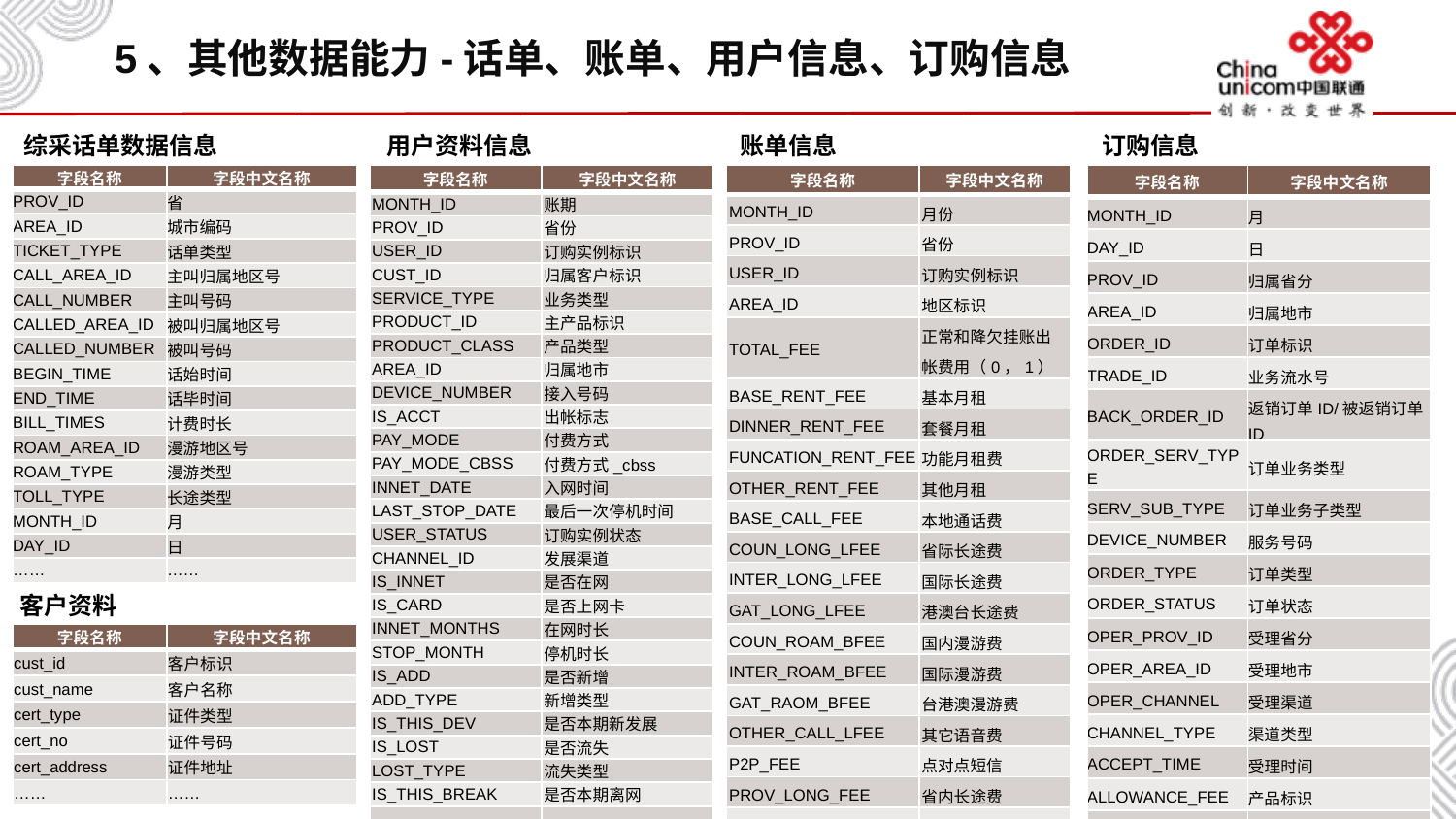

# 5、其他数据能力-话单、账单、用户信息、订购信息
综采话单数据信息
用户资料信息
账单信息
订购信息
| 字段名称 | 字段中文名称 |
| --- | --- |
| PROV\_ID | 省 |
| AREA\_ID | 城市编码 |
| TICKET\_TYPE | 话单类型 |
| CALL\_AREA\_ID | 主叫归属地区号 |
| CALL\_NUMBER | 主叫号码 |
| CALLED\_AREA\_ID | 被叫归属地区号 |
| CALLED\_NUMBER | 被叫号码 |
| BEGIN\_TIME | 话始时间 |
| END\_TIME | 话毕时间 |
| BILL\_TIMES | 计费时长 |
| ROAM\_AREA\_ID | 漫游地区号 |
| ROAM\_TYPE | 漫游类型 |
| TOLL\_TYPE | 长途类型 |
| MONTH\_ID | 月 |
| DAY\_ID | 日 |
| …… | …… |
| 字段名称 | 字段中文名称 |
| --- | --- |
| MONTH\_ID | 月 |
| DAY\_ID | 日 |
| PROV\_ID | 归属省分 |
| AREA\_ID | 归属地市 |
| ORDER\_ID | 订单标识 |
| TRADE\_ID | 业务流水号 |
| BACK\_ORDER\_ID | 返销订单ID/被返销订单ID |
| ORDER\_SERV\_TYPE | 订单业务类型 |
| SERV\_SUB\_TYPE | 订单业务子类型 |
| DEVICE\_NUMBER | 服务号码 |
| ORDER\_TYPE | 订单类型 |
| ORDER\_STATUS | 订单状态 |
| OPER\_PROV\_ID | 受理省分 |
| OPER\_AREA\_ID | 受理地市 |
| OPER\_CHANNEL | 受理渠道 |
| CHANNEL\_TYPE | 渠道类型 |
| ACCEPT\_TIME | 受理时间 |
| ALLOWANCE\_FEE | 产品标识 |
| …… | …… |
| 字段名称 | 字段中文名称 |
| --- | --- |
| MONTH\_ID | 月份 |
| PROV\_ID | 省份 |
| USER\_ID | 订购实例标识 |
| AREA\_ID | 地区标识 |
| TOTAL\_FEE | 正常和降欠挂账出帐费用（0，1） |
| BASE\_RENT\_FEE | 基本月租 |
| DINNER\_RENT\_FEE | 套餐月租 |
| FUNCATION\_RENT\_FEE | 功能月租费 |
| OTHER\_RENT\_FEE | 其他月租 |
| BASE\_CALL\_FEE | 本地通话费 |
| COUN\_LONG\_LFEE | 省际长途费 |
| INTER\_LONG\_LFEE | 国际长途费 |
| GAT\_LONG\_LFEE | 港澳台长途费 |
| COUN\_ROAM\_BFEE | 国内漫游费 |
| INTER\_ROAM\_BFEE | 国际漫游费 |
| GAT\_RAOM\_BFEE | 台港澳漫游费 |
| OTHER\_CALL\_LFEE | 其它语音费 |
| P2P\_FEE | 点对点短信 |
| PROV\_LONG\_FEE | 省内长途费 |
| …… | …… |
| 字段名称 | 字段中文名称 |
| --- | --- |
| MONTH\_ID | 账期 |
| PROV\_ID | 省份 |
| USER\_ID | 订购实例标识 |
| CUST\_ID | 归属客户标识 |
| SERVICE\_TYPE | 业务类型 |
| PRODUCT\_ID | 主产品标识 |
| PRODUCT\_CLASS | 产品类型 |
| AREA\_ID | 归属地市 |
| DEVICE\_NUMBER | 接入号码 |
| IS\_ACCT | 出帐标志 |
| PAY\_MODE | 付费方式 |
| PAY\_MODE\_CBSS | 付费方式\_cbss |
| INNET\_DATE | 入网时间 |
| LAST\_STOP\_DATE | 最后一次停机时间 |
| USER\_STATUS | 订购实例状态 |
| CHANNEL\_ID | 发展渠道 |
| IS\_INNET | 是否在网 |
| IS\_CARD | 是否上网卡 |
| INNET\_MONTHS | 在网时长 |
| STOP\_MONTH | 停机时长 |
| IS\_ADD | 是否新增 |
| ADD\_TYPE | 新增类型 |
| IS\_THIS\_DEV | 是否本期新发展 |
| IS\_LOST | 是否流失 |
| LOST\_TYPE | 流失类型 |
| IS\_THIS\_BREAK | 是否本期离网 |
| …… | …… |
客户资料
| 字段名称 | 字段中文名称 |
| --- | --- |
| cust\_id | 客户标识 |
| cust\_name | 客户名称 |
| cert\_type | 证件类型 |
| cert\_no | 证件号码 |
| cert\_address | 证件地址 |
| …… | …… |